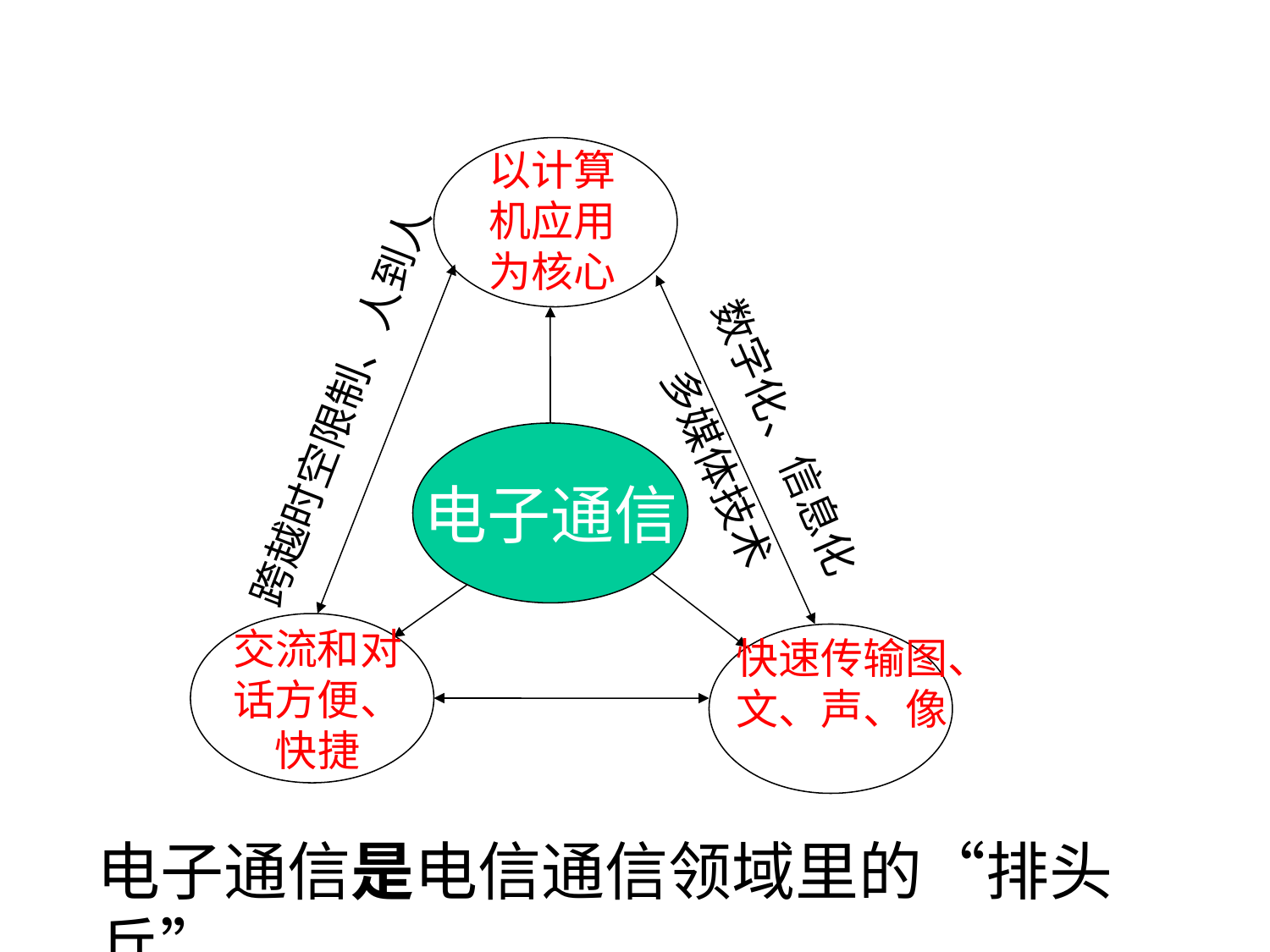

以计算机应用为核心

跨越时空限制、人到人
电子通信
数字化、信息化
多媒体技术

交流和对话方便、快捷

快速传输图、文、声、像

电子通信是电信通信领域里的“排头兵”